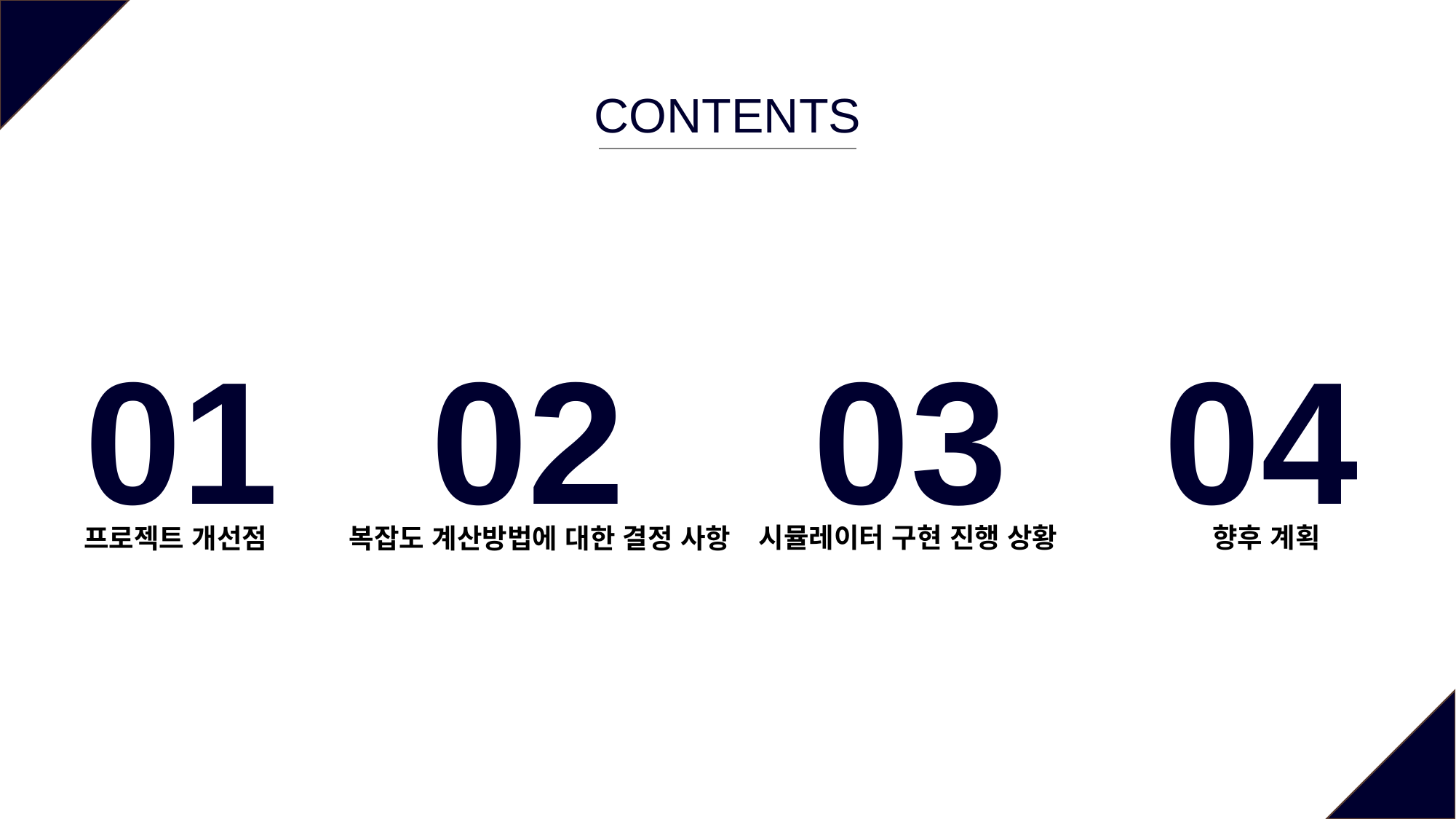

CONTENTS
04
01
02
03
시뮬레이터 구현 진행 상황
향후 계획
프로젝트 개선점
복잡도 계산방법에 대한 결정 사항